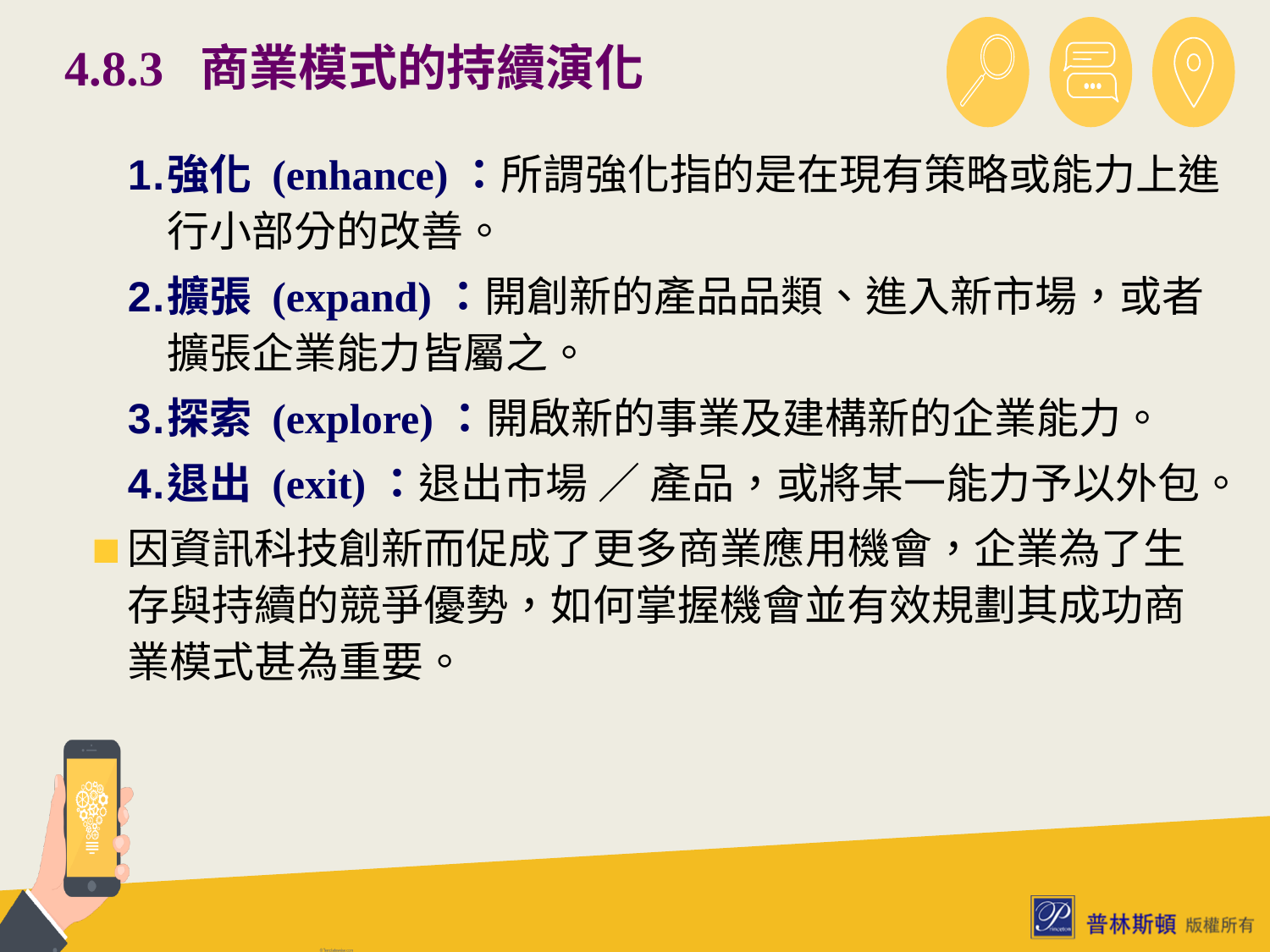

# 4.8.3  商業模式的持續演化
強化 (enhance)：所謂強化指的是在現有策略或能力上進行小部分的改善。
擴張 (expand)：開創新的產品品類、進入新市場，或者擴張企業能力皆屬之。
探索 (explore)：開啟新的事業及建構新的企業能力。
退出 (exit)：退出市場 ∕ 產品，或將某一能力予以外包。
因資訊科技創新而促成了更多商業應用機會，企業為了生存與持續的競爭優勢，如何掌握機會並有效規劃其成功商業模式甚為重要。